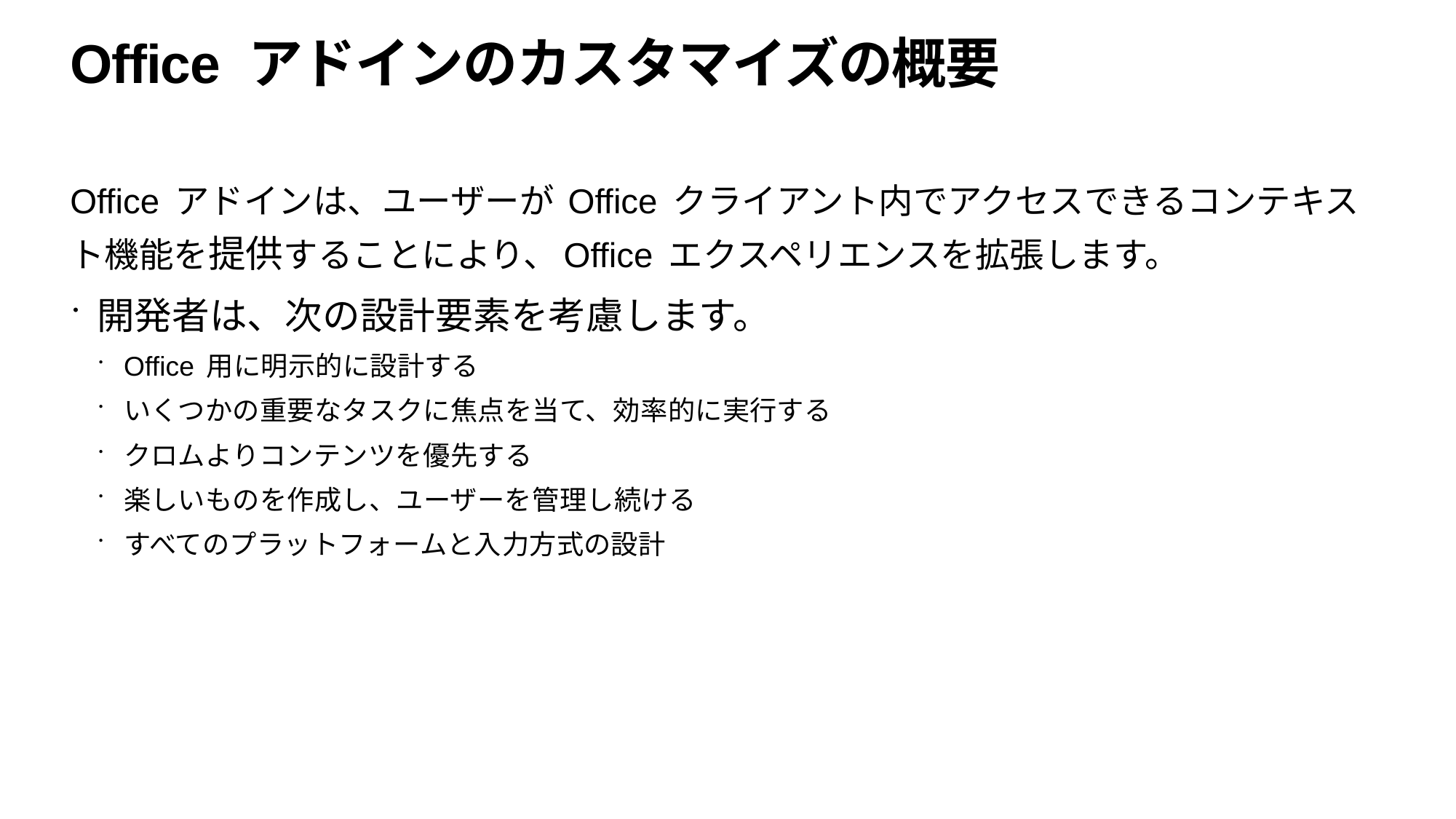

# Office アドインのカスタマイズの概要
Office アドインは、ユーザーが Office クライアント内でアクセスできるコンテキスト機能を提供することにより、Office エクスペリエンスを拡張します。
開発者は、次の設計要素を考慮します。
Office 用に明示的に設計する
いくつかの重要なタスクに焦点を当て、効率的に実行する
クロムよりコンテンツを優先する
楽しいものを作成し、ユーザーを管理し続ける
すべてのプラットフォームと入力方式の設計